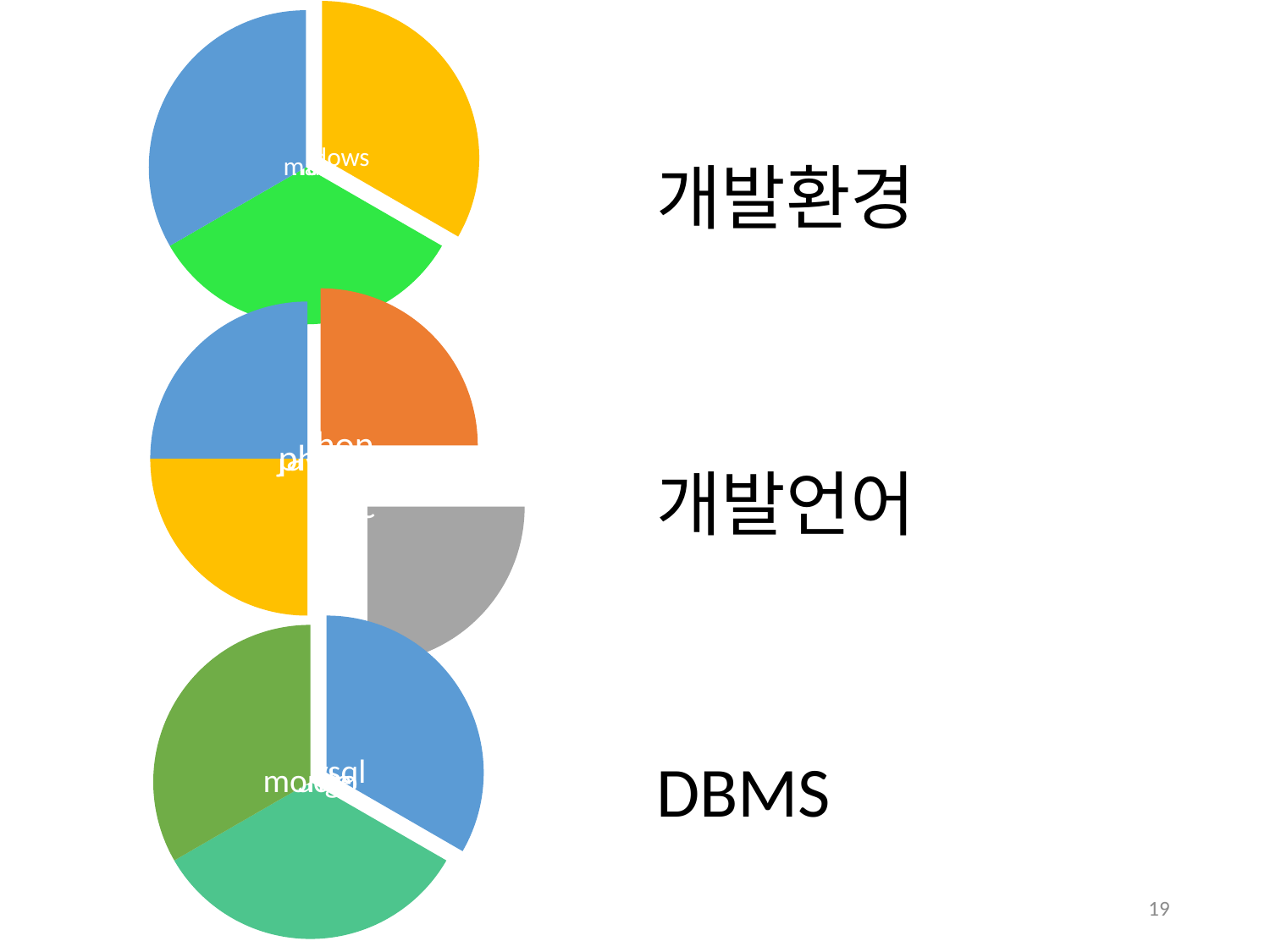

windows
linux
mac
개발환경

Python
c
java
php
개발언어

mysql
oracle
mongo
DBMS

19